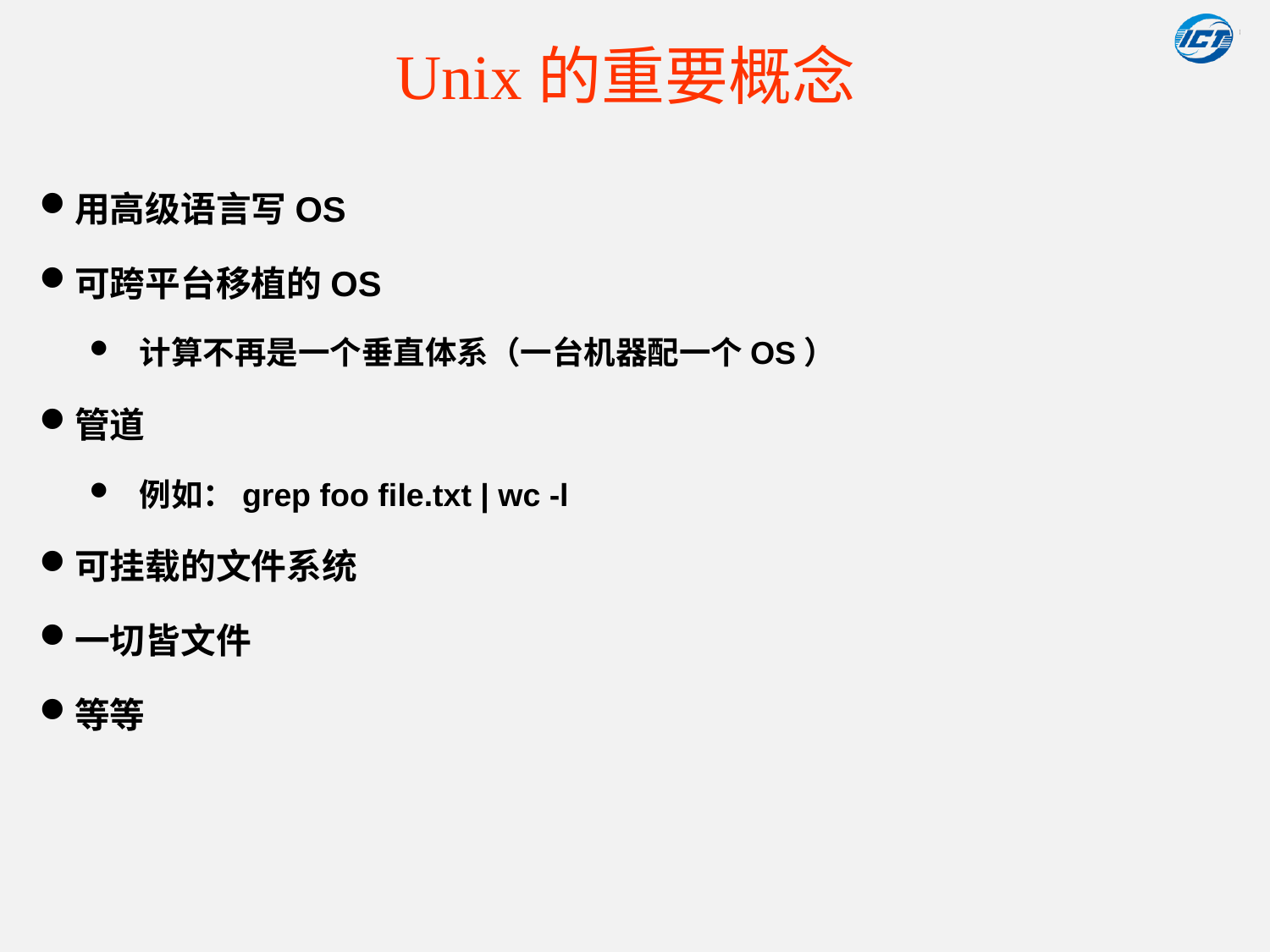

# Unix的重要概念
用高级语言写OS
可跨平台移植的OS
计算不再是一个垂直体系（一台机器配一个OS）
管道
例如：grep foo file.txt | wc -l
可挂载的文件系统
一切皆文件
等等